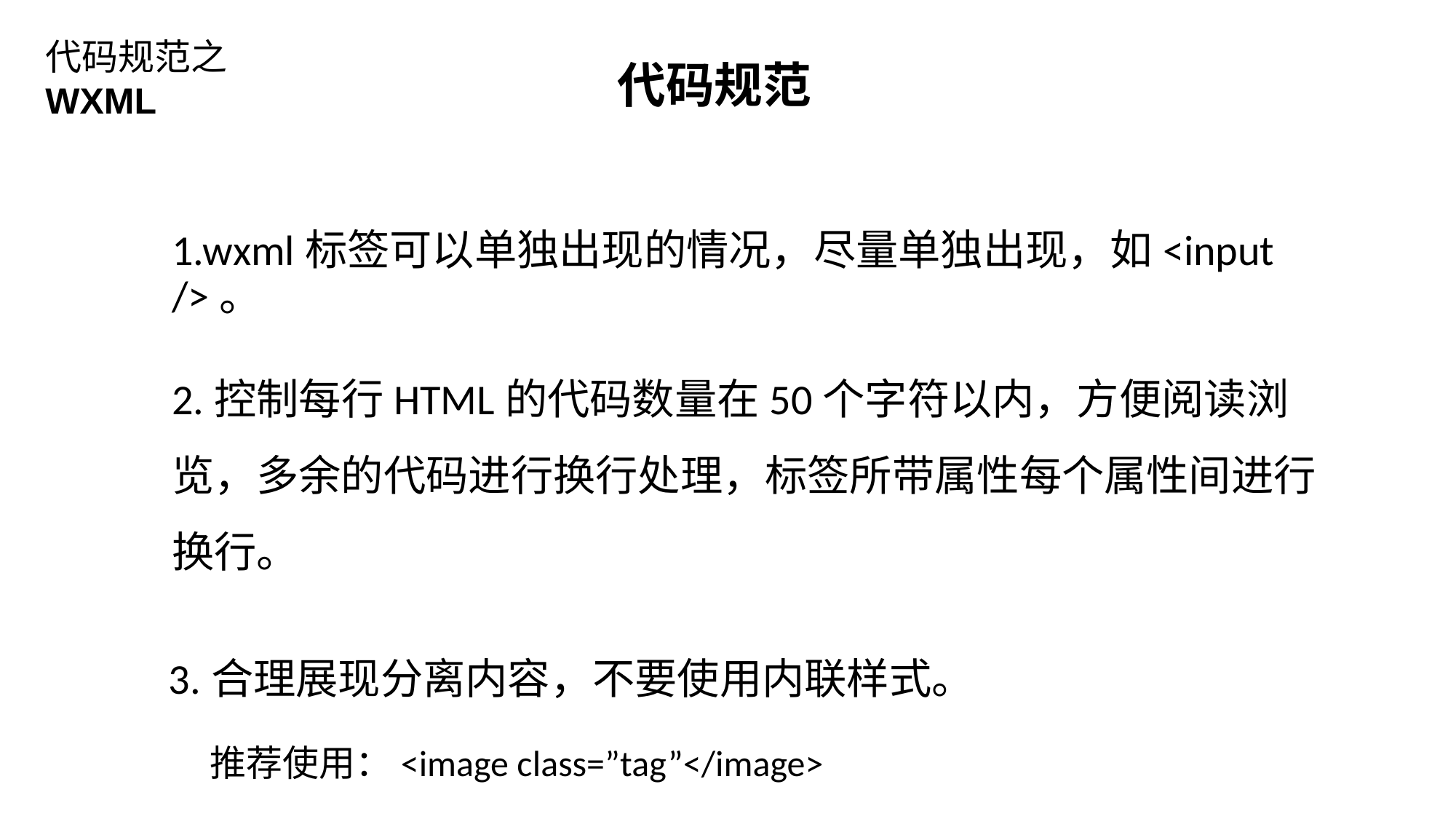

代码规范之WXML
代码规范
1.wxml标签可以单独出现的情况，尽量单独出现，如<input />。
2.控制每行HTML的代码数量在50个字符以内，方便阅读浏览，多余的代码进行换行处理，标签所带属性每个属性间进行换行。
3.合理展现分离内容，不要使用内联样式。
    推荐使用：<image class=”tag”</image>